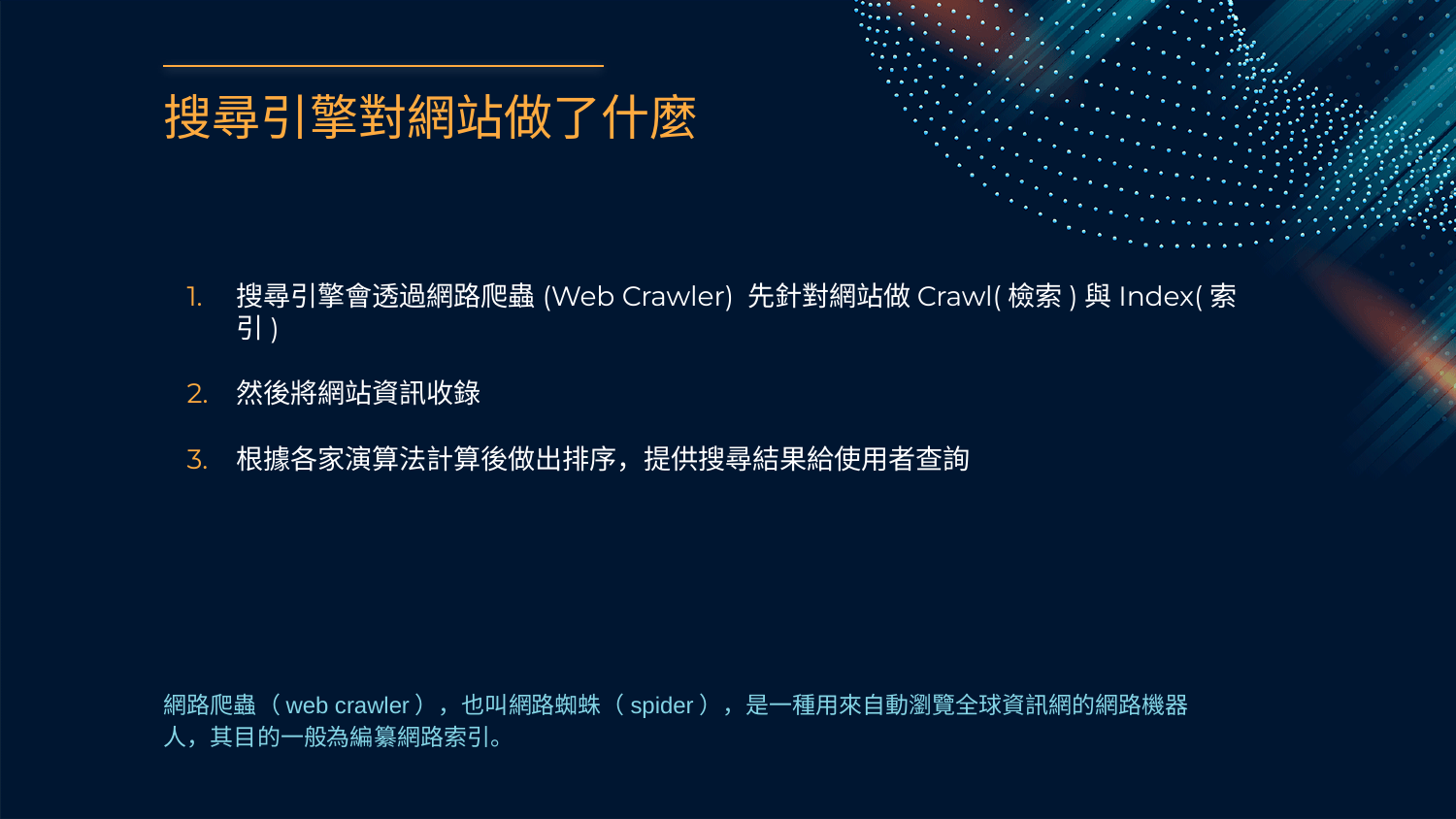

# 搜尋引擎對網站做了什麼

搜尋引擎會透過網路爬蟲(Web Crawler) 先針對網站做Crawl(檢索)與Index(索引)
然後將網站資訊收錄

根據各家演算法計算後做出排序，提供搜尋結果給使用者查詢

網路爬蟲（web crawler），也叫網路蜘蛛（spider），是一種用來自動瀏覽全球資訊網的網路機器人，其目的一般為編纂網路索引。